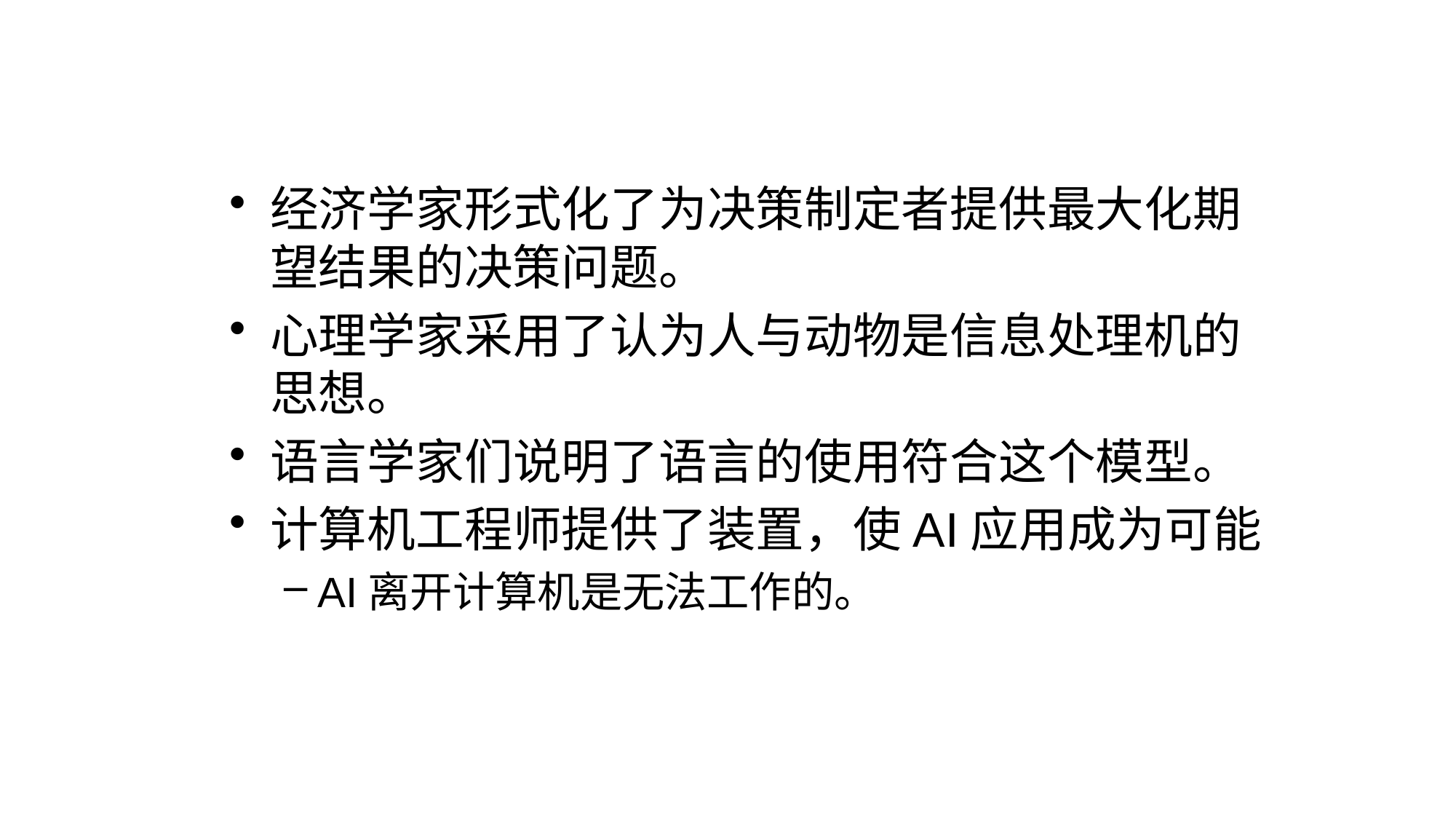

经济学家形式化了为决策制定者提供最大化期望结果的决策问题。
心理学家采用了认为人与动物是信息处理机的思想。
语言学家们说明了语言的使用符合这个模型。
计算机工程师提供了装置，使AI应用成为可能
AI离开计算机是无法工作的。